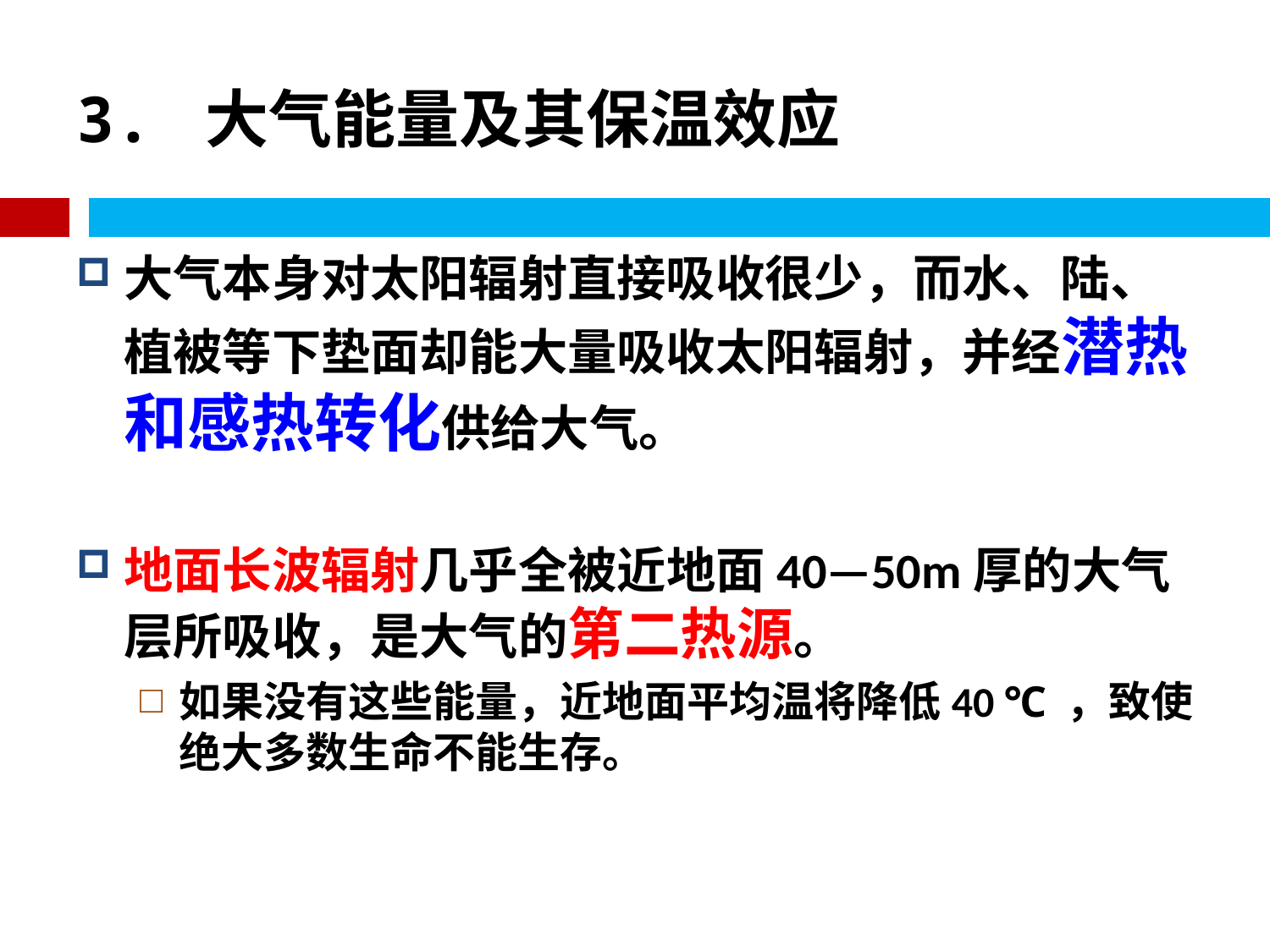

# 3. 大气能量及其保温效应
大气本身对太阳辐射直接吸收很少，而水、陆、植被等下垫面却能大量吸收太阳辐射，并经潜热和感热转化供给大气。

地面长波辐射几乎全被近地面40—50m厚的大气层所吸收，是大气的第二热源。
如果没有这些能量，近地面平均温将降低40 ℃ ，致使绝大多数生命不能生存。